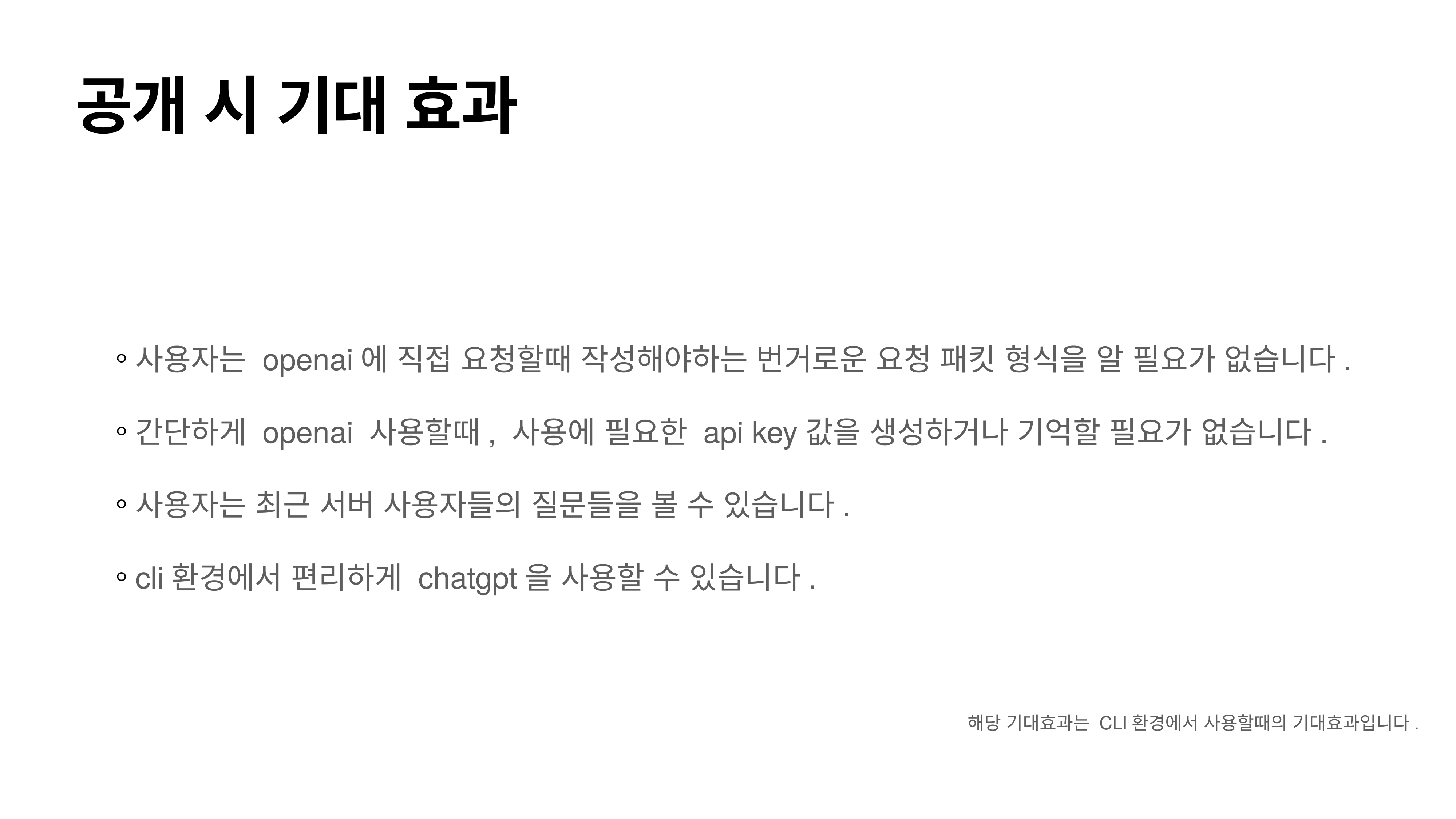

공개 시 기대 효과
사용자는 openai에 직접 요청할때 작성해야하는 번거로운 요청 패킷 형식을 알 필요가 없습니다.
간단하게 openai 사용할때, 사용에 필요한 api key값을 생성하거나 기억할 필요가 없습니다.
사용자는 최근 서버 사용자들의 질문들을 볼 수 있습니다.
cli환경에서 편리하게 chatgpt을 사용할 수 있습니다.
해당 기대효과는 CLI환경에서 사용할때의 기대효과입니다.